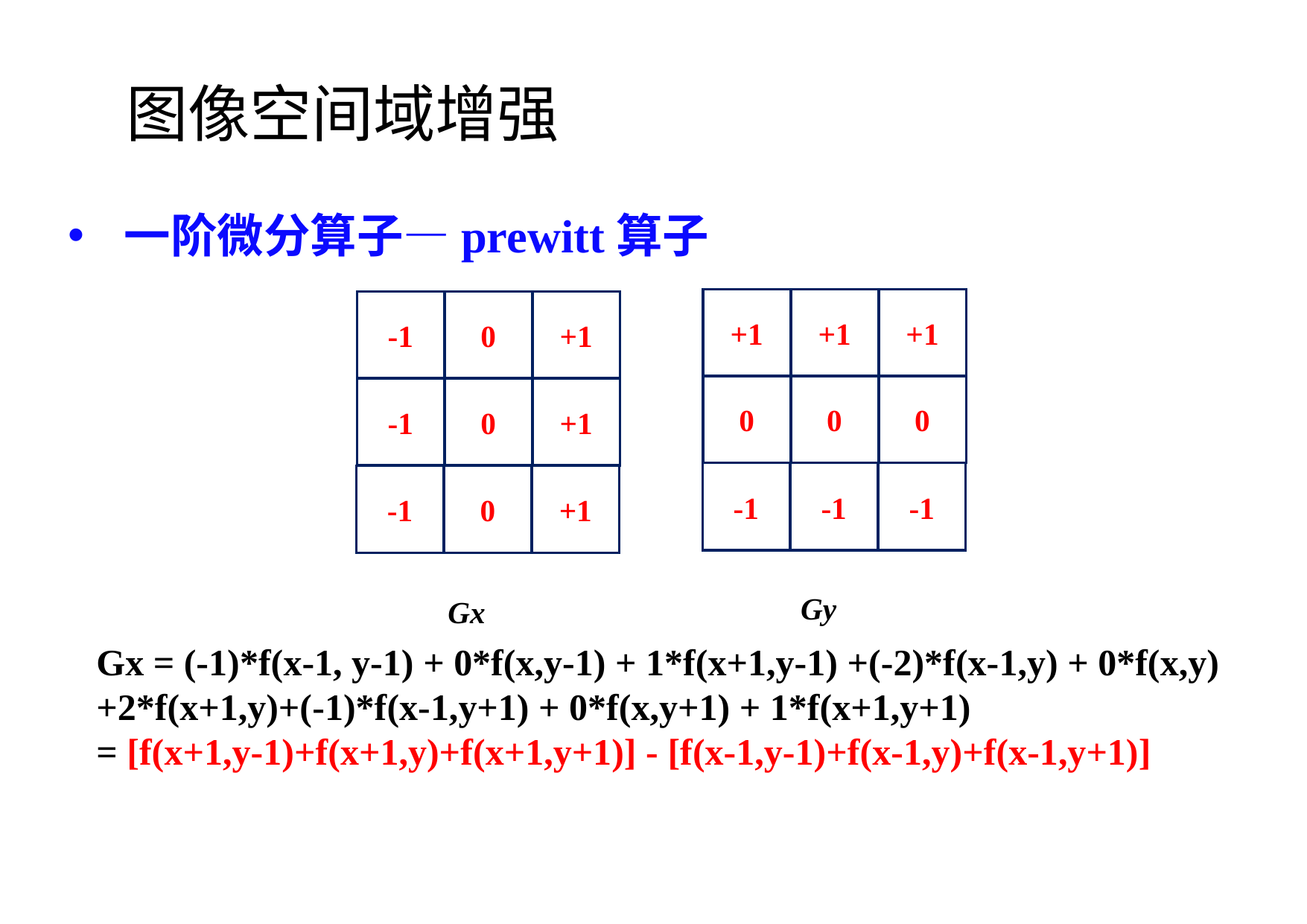

图像空间域增强
一阶微分算子—prewitt算子
+1
+1
+1
0
0
0
-1
-1
-1
-1
0
+1
-1
0
+1
-1
0
+1
Gy
Gx
Gx = (-1)*f(x-1, y-1) + 0*f(x,y-1) + 1*f(x+1,y-1) +(-2)*f(x-1,y) + 0*f(x,y)+2*f(x+1,y)+(-1)*f(x-1,y+1) + 0*f(x,y+1) + 1*f(x+1,y+1)
= [f(x+1,y-1)+f(x+1,y)+f(x+1,y+1)] - [f(x-1,y-1)+f(x-1,y)+f(x-1,y+1)]